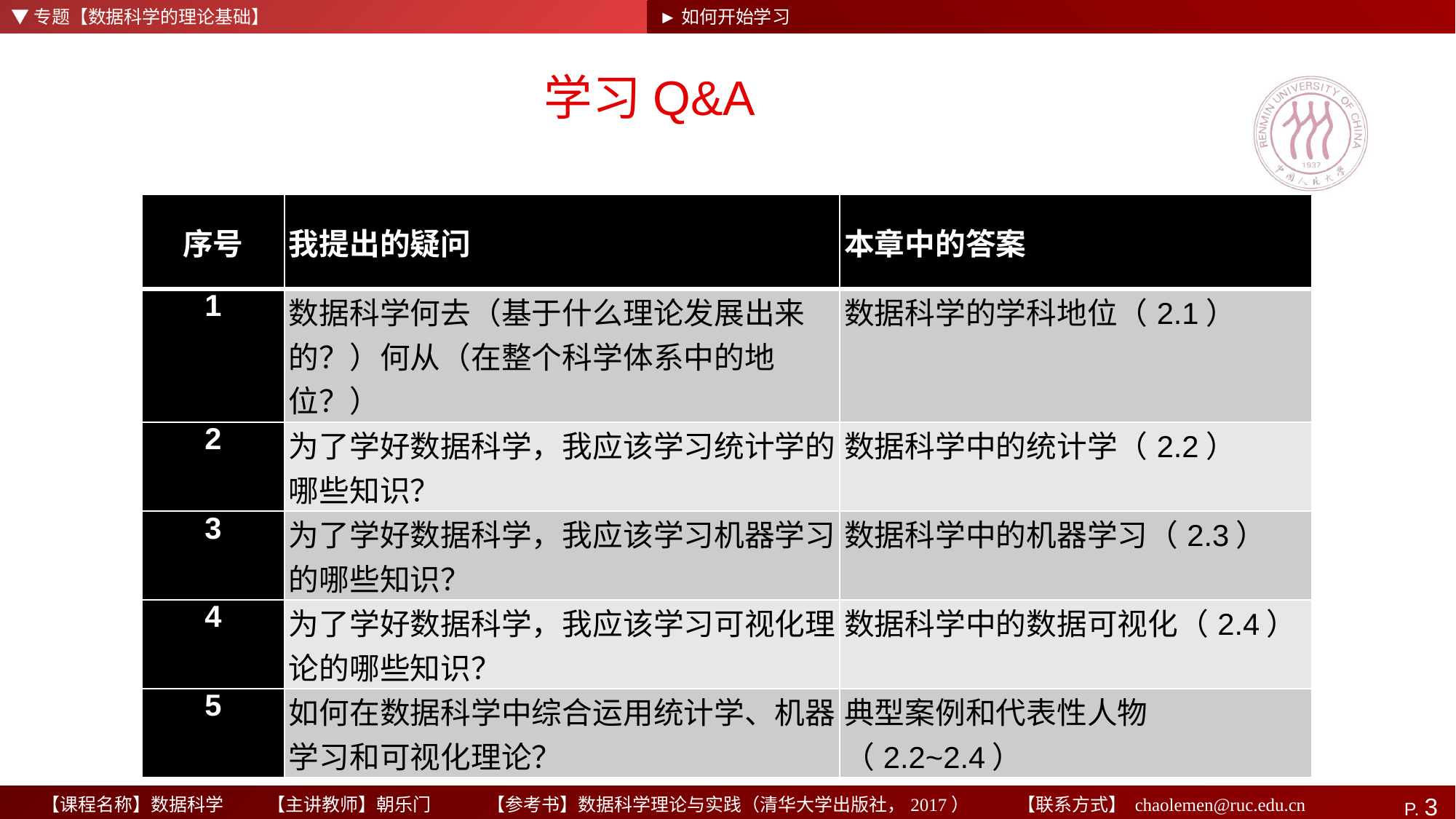

▼专题【数据科学的理论基础】
►如何开始学习
# 学习Q&A
| 序号 | 我提出的疑问 | 本章中的答案 |
| --- | --- | --- |
| 1 | 数据科学何去（基于什么理论发展出来的？）何从（在整个科学体系中的地位？） | 数据科学的学科地位（2.1） |
| 2 | 为了学好数据科学，我应该学习统计学的哪些知识？ | 数据科学中的统计学（2.2） |
| 3 | 为了学好数据科学，我应该学习机器学习的哪些知识？ | 数据科学中的机器学习（2.3） |
| 4 | 为了学好数据科学，我应该学习可视化理论的哪些知识？ | 数据科学中的数据可视化（2.4） |
| 5 | 如何在数据科学中综合运用统计学、机器学习和可视化理论？ | 典型案例和代表性人物 （2.2~2.4） |